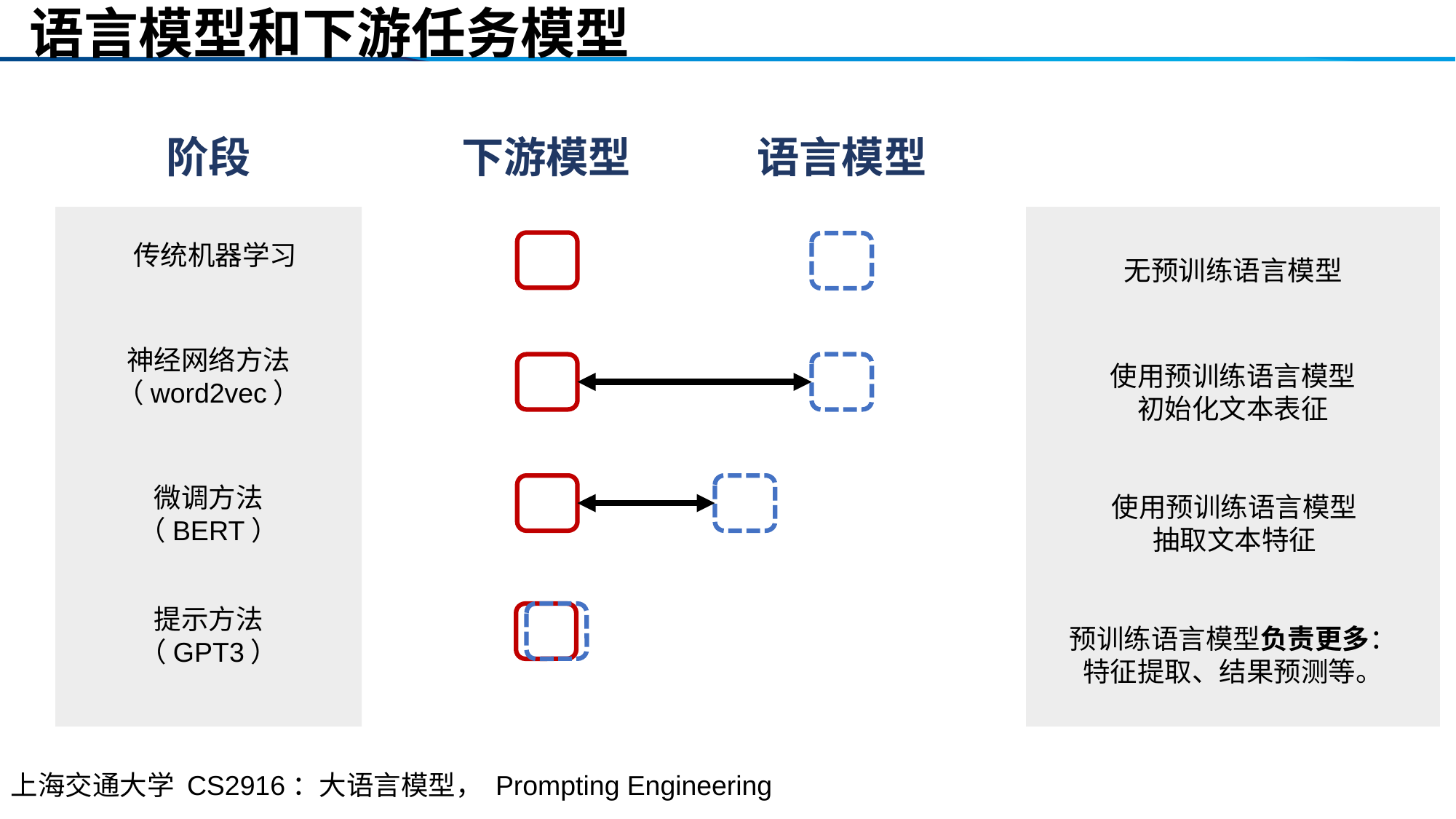

# 语言模型和下游任务模型
阶段
下游模型
语言模型

传统机器学习

无预训练语言模型
神经网络方法
（word2vec）
使用预训练语言模型
初始化文本表征

微调方法
（BERT）

使用预训练语言模型
抽取文本特征
提示方法
（GPT3）

预训练语言模型负责更多：特征提取、结果预测等。
上海交通大学 CS2916：大语言模型， Prompting Engineering